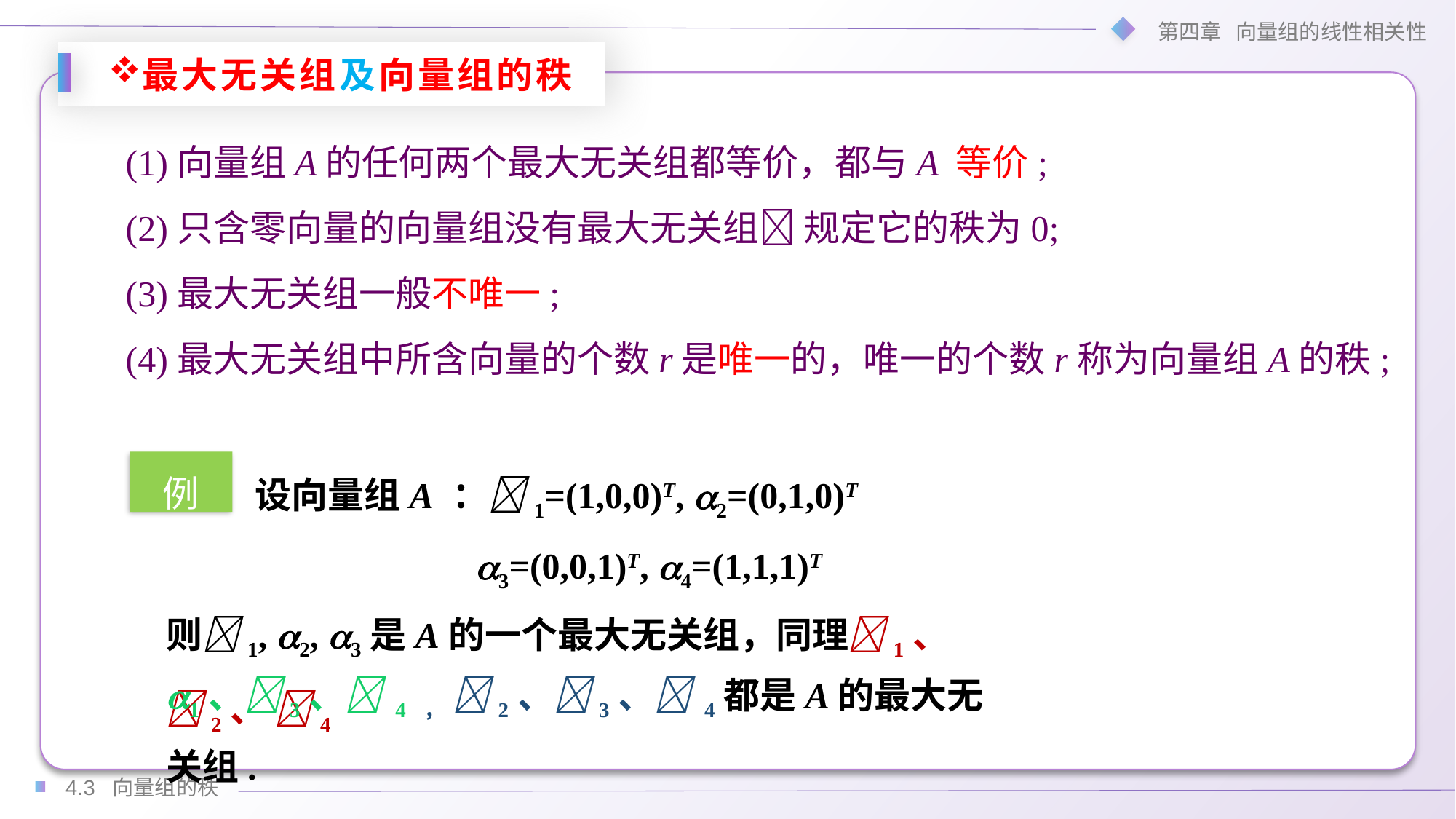

最大无关组及向量组的秩

(1)向量组A的任何两个最大无关组都等价，都与A 等价;
(2)只含零向量的向量组没有最大无关组, 规定它的秩为0;
(3)最大无关组一般不唯一;
(4)最大无关组中所含向量的个数r是唯一的，唯一的个数r称为向量组A的秩;

设向量组A ：α1=(1,0,0)T, α2=(0,1,0)T
例
α3=(0,0,1)T, α4=(1,1,1)T
则α1, α2, α3是A的一个最大无关组，同理α1、 α2、 α4
α1、α3、α 4 ， α2、α3、α 4都是A的最大无关组.